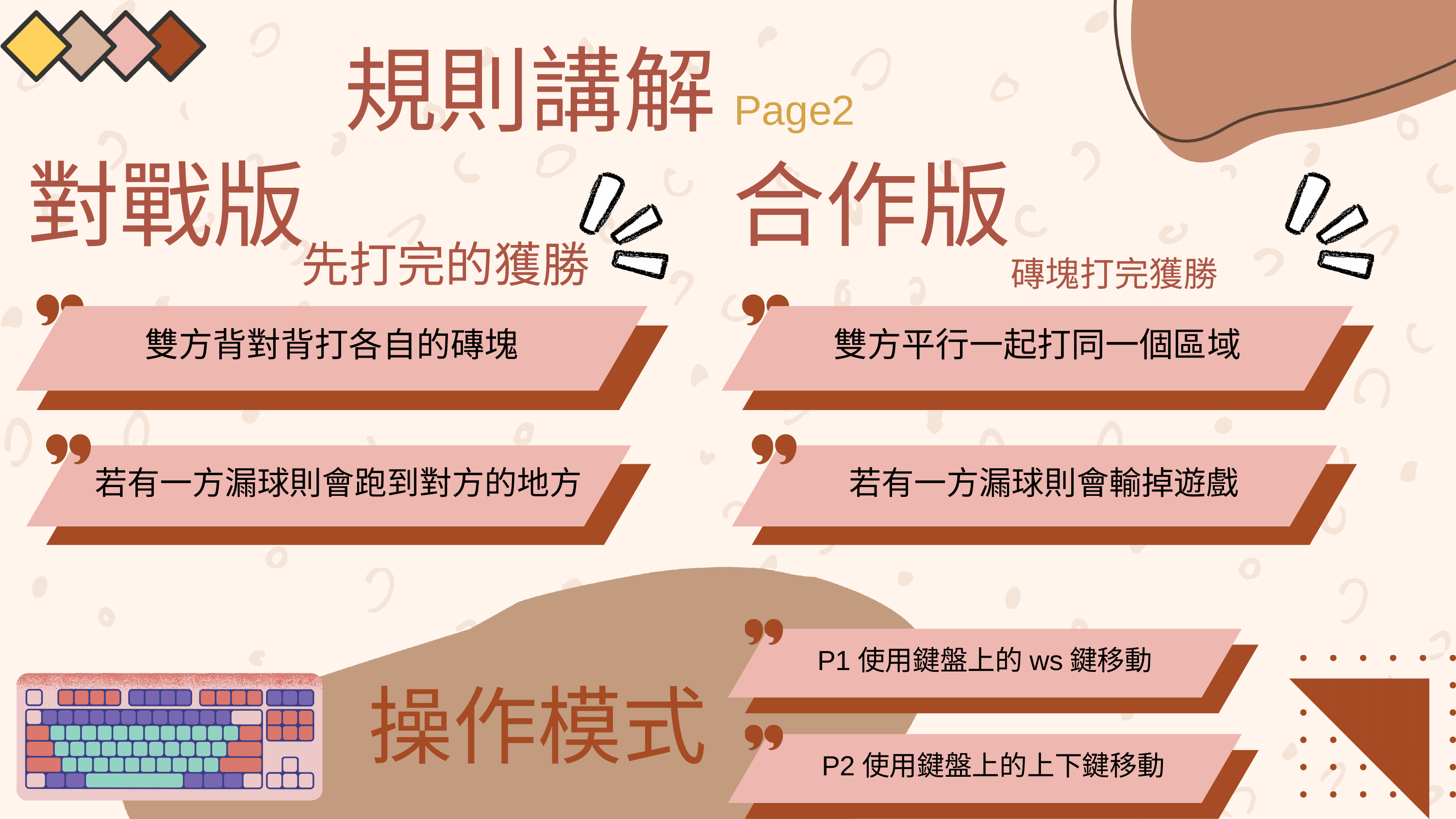

規則講解
Page2
對戰版

先打完的獲勝

雙方背對背打各自的磚塊

若有一方漏球則會跑到對方的地方
合作版

磚塊打完獲勝

雙方平行一起打同一個區域

若有一方漏球則會輸掉遊戲

P1使用鍵盤上的ws鍵移動

P2使用鍵盤上的上下鍵移動

操作模式